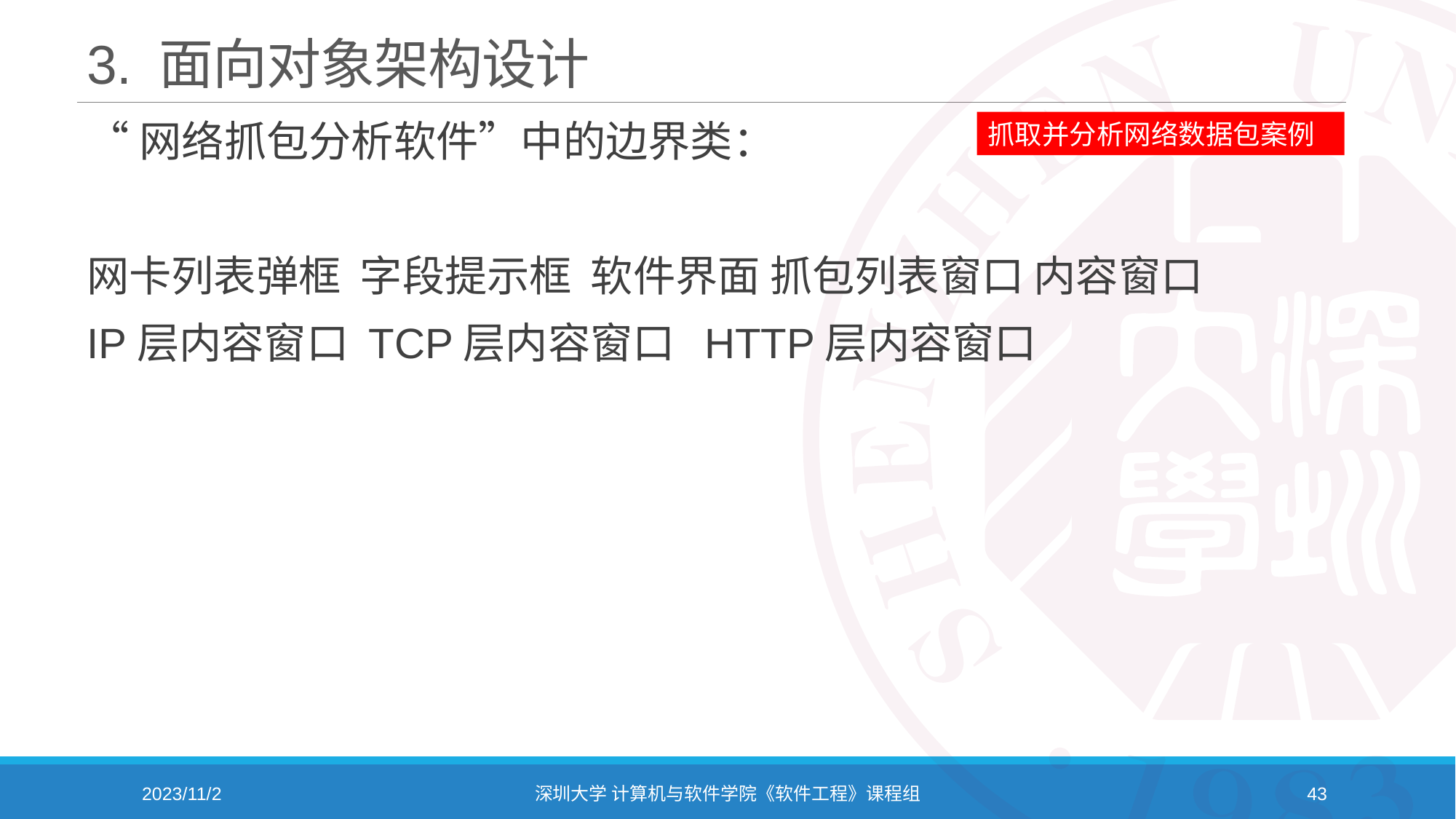

# 3. 面向对象架构设计
抓取并分析网络数据包案例
“网络抓包分析软件”中的边界类：

网卡列表弹框  字段提示框  软件界面 抓包列表窗口 内容窗口
IP层内容窗口 TCP层内容窗口  HTTP层内容窗口

2023/11/2
深圳大学 计算机与软件学院《软件工程》课程组
43